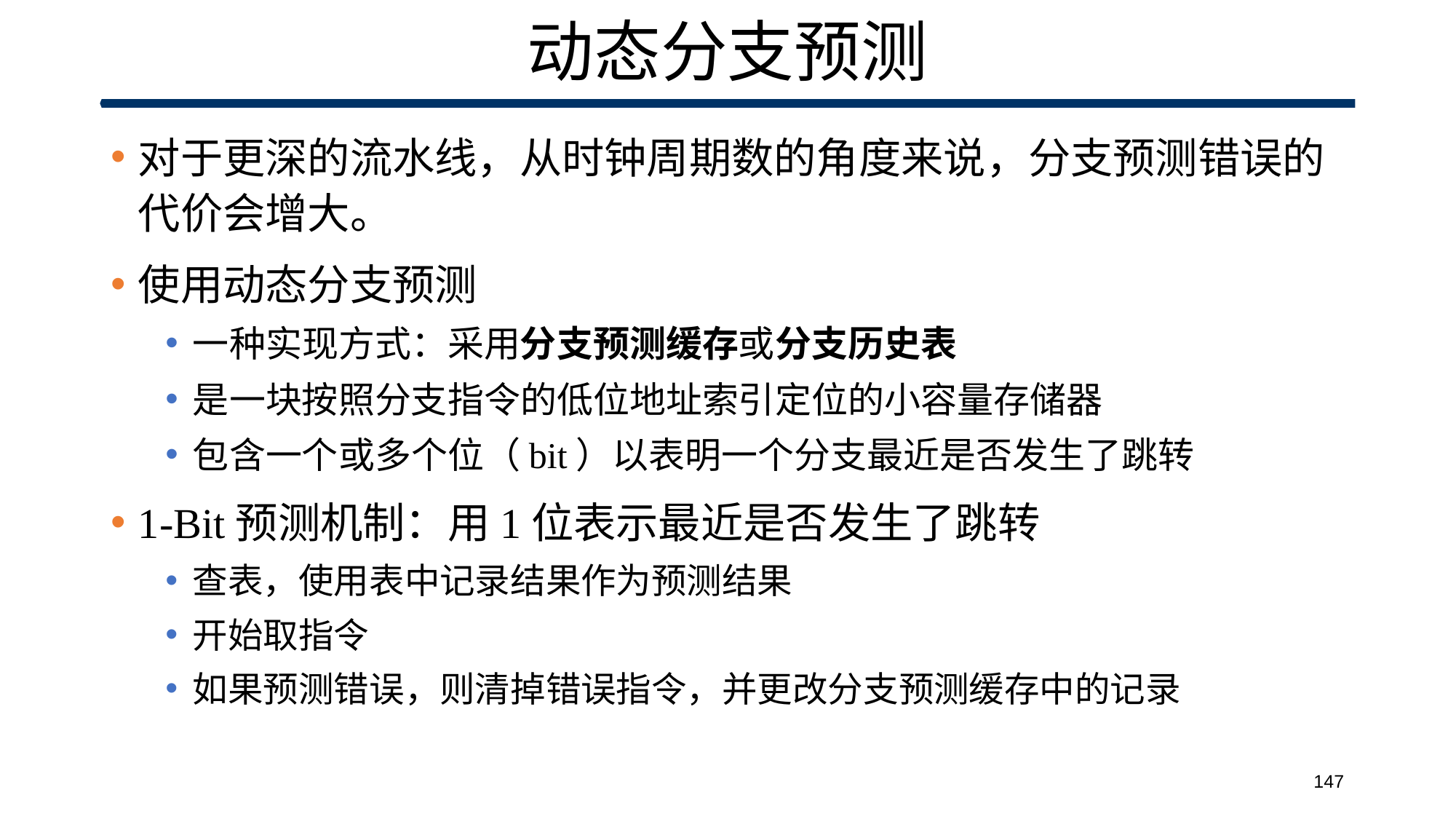

# 动态分支预测
对于更深的流水线，从时钟周期数的角度来说，分支预测错误的代价会增大。
使用动态分支预测
一种实现方式：采用分支预测缓存或分支历史表
是一块按照分支指令的低位地址索引定位的小容量存储器
包含一个或多个位（bit）以表明一个分支最近是否发生了跳转
1-Bit预测机制：用1位表示最近是否发生了跳转
查表，使用表中记录结果作为预测结果
开始取指令
如果预测错误，则清掉错误指令，并更改分支预测缓存中的记录

147